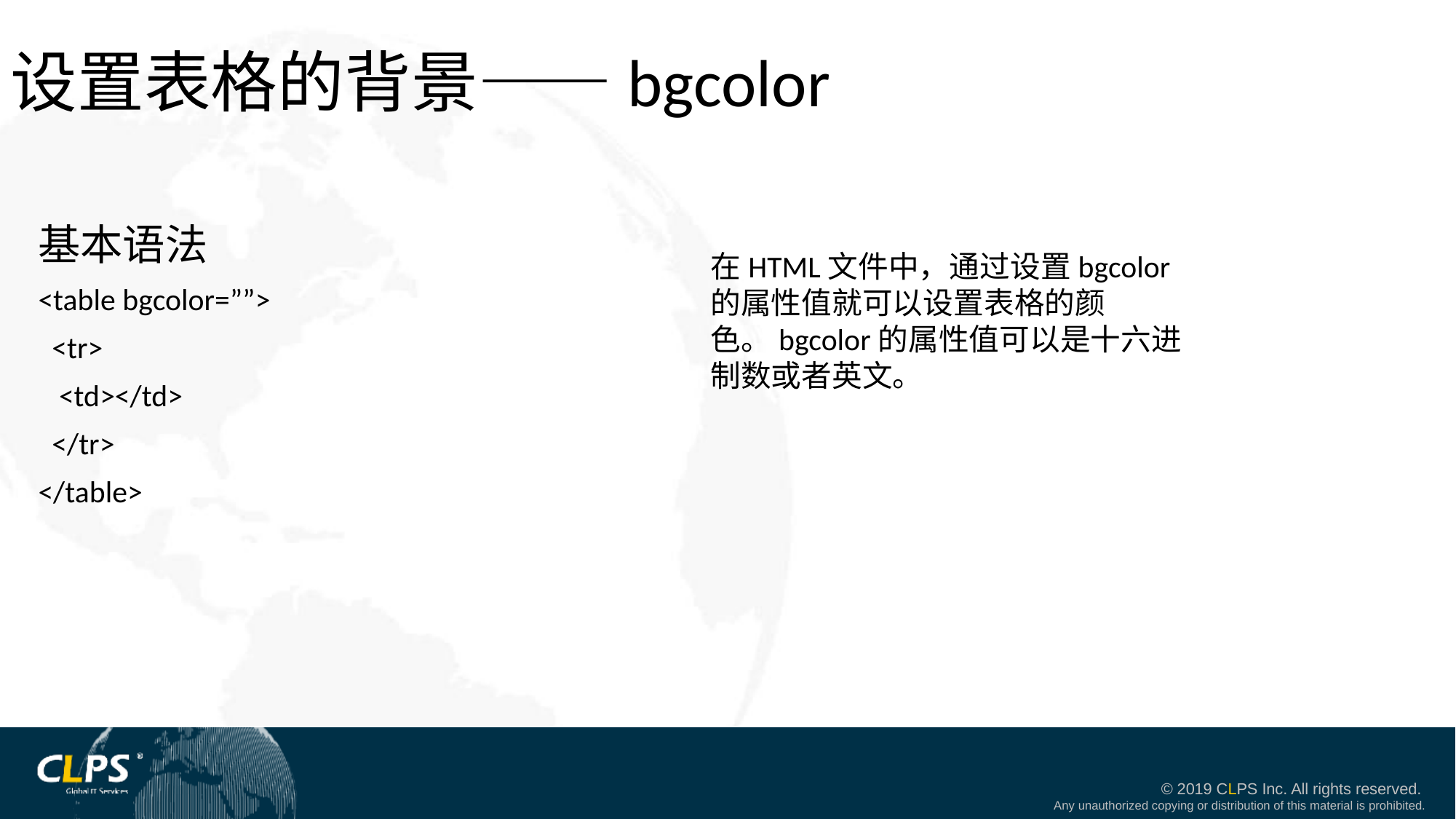

设置表格的背景——bgcolor
基本语法
<table bgcolor=””>
  <tr>
   <td></td>
  </tr>
</table>

在HTML文件中，通过设置bgcolor的属性值就可以设置表格的颜色。bgcolor的属性值可以是十六进制数或者英文。